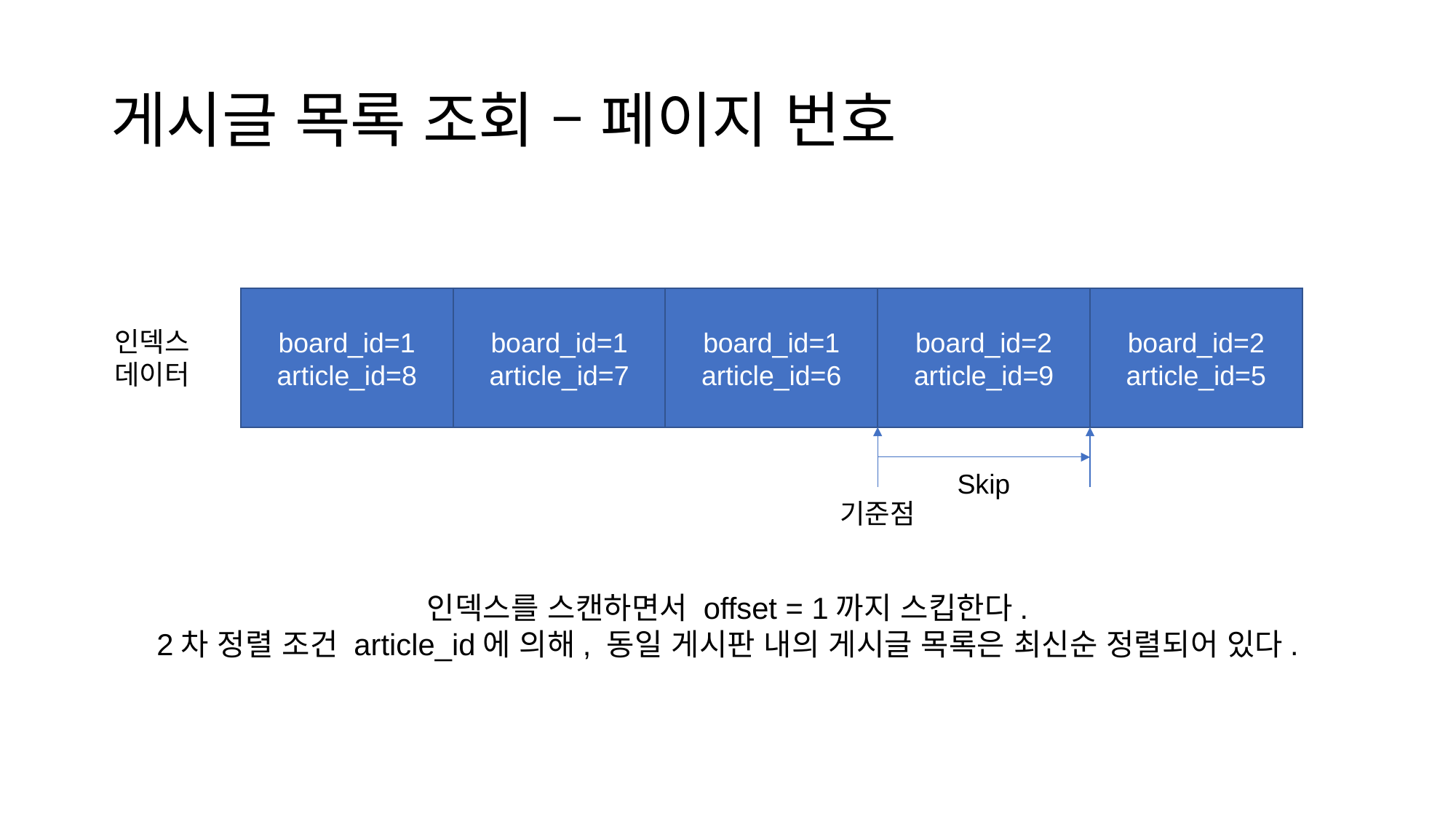

# 게시글 목록 조회 – 페이지 번호
board_id=2
article_id=5
board_id=1
article_id=7
board_id=1
article_id=6
board_id=2
article_id=9
board_id=1
article_id=8
인덱스
데이터
Skip
기준점
인덱스를 스캔하면서 offset = 1까지 스킵한다.
2차 정렬 조건 article_id에 의해, 동일 게시판 내의 게시글 목록은 최신순 정렬되어 있다.